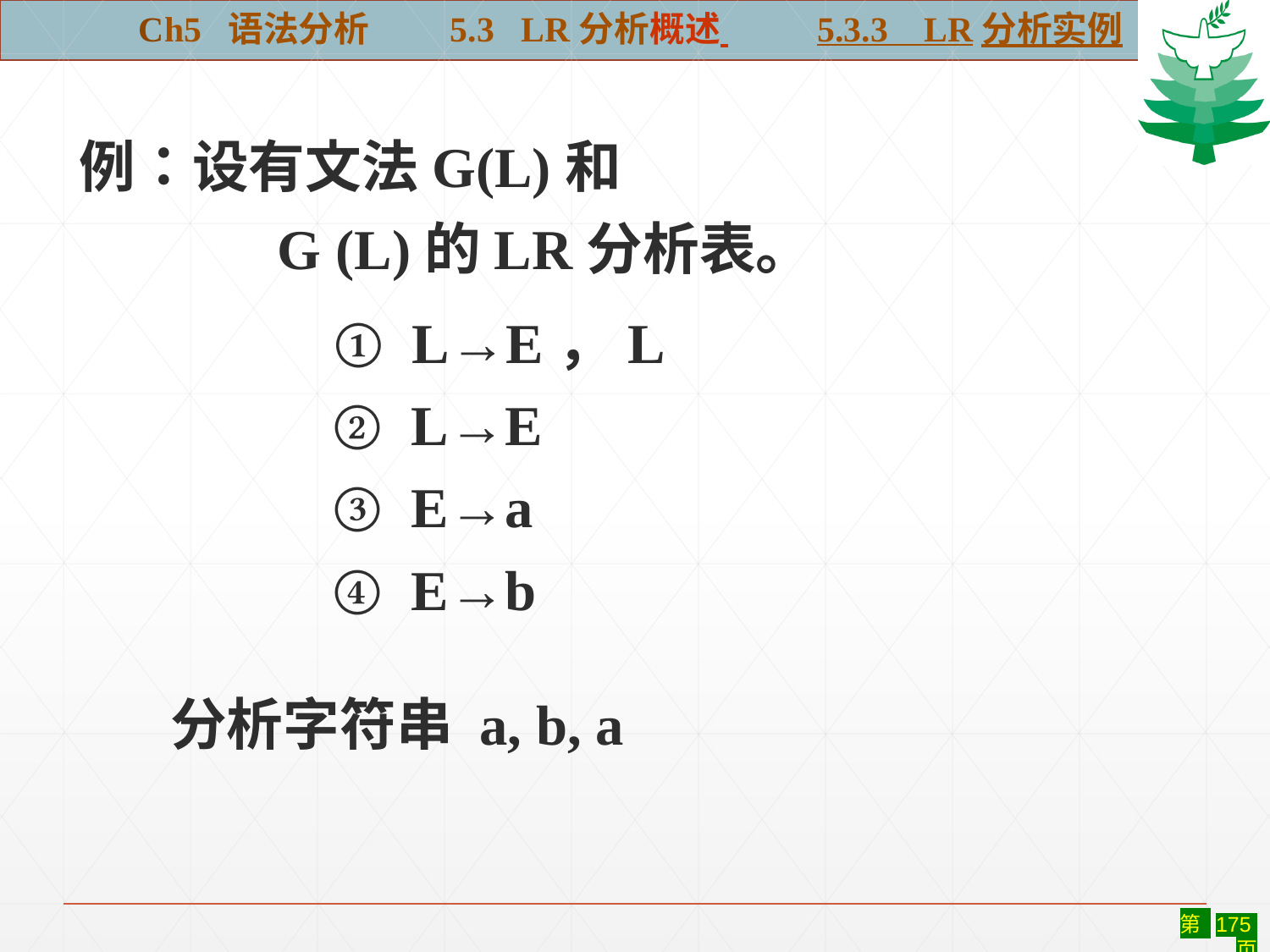

Ch5  语法分析         5.3   LR分析概述           5.3.3    LR分析实例

例：设有文法G(L)和
	     G (L)的LR分析表。
	         ①  L→E，L
		②  L→E
		③  E→a
		④  E→b

      分析字符串 a, b, a